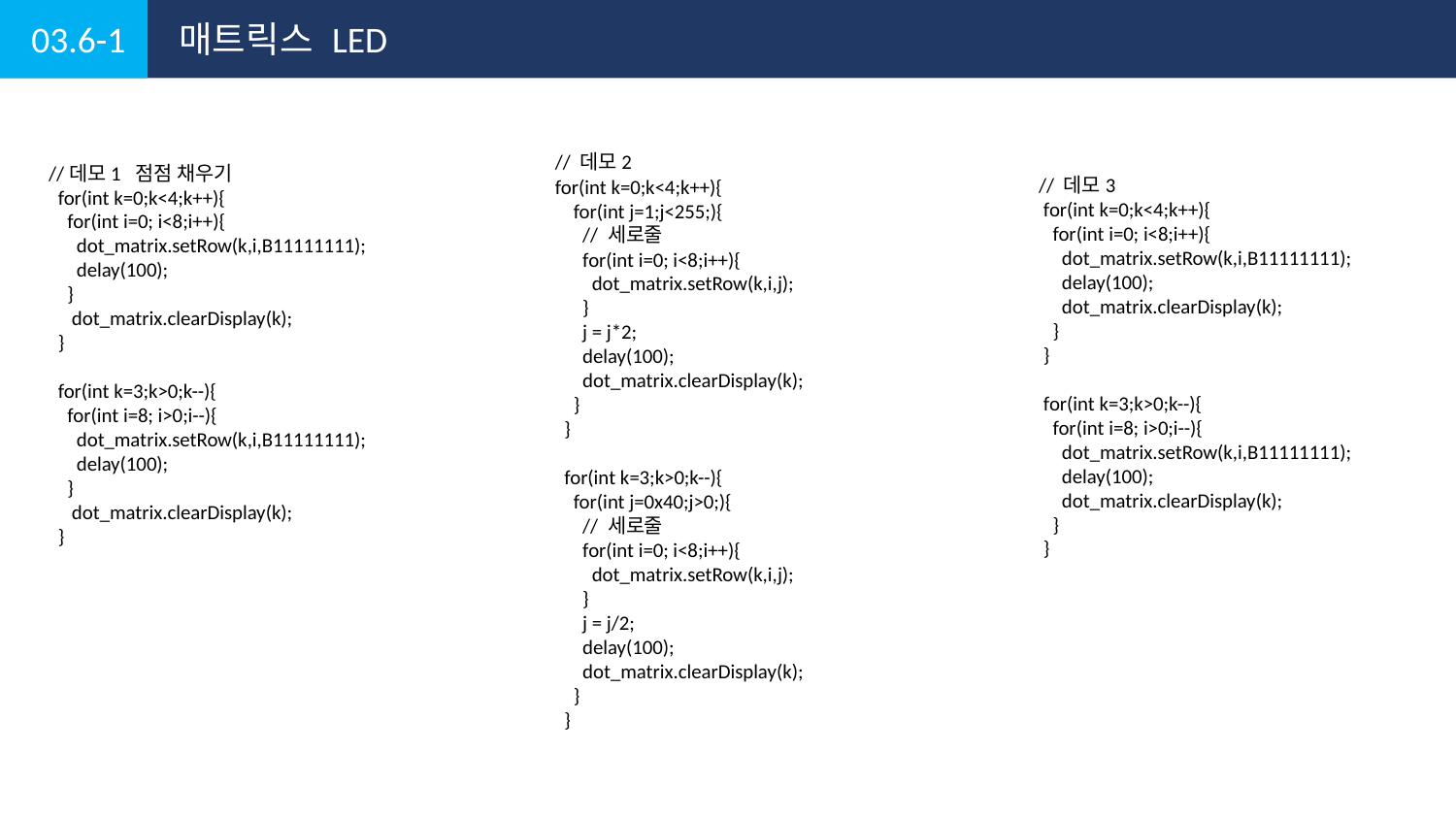

03.6-1
매트릭스 LED
// 데모2
for(int k=0;k<4;k++){
    for(int j=1;j<255;){
      // 세로줄
      for(int i=0; i<8;i++){
        dot_matrix.setRow(k,i,j);
      }
      j = j*2;
      delay(100);
      dot_matrix.clearDisplay(k);
    }
  }

  for(int k=3;k>0;k--){
    for(int j=0x40;j>0;){
      // 세로줄
      for(int i=0; i<8;i++){
        dot_matrix.setRow(k,i,j);
      }
      j = j/2;
      delay(100);
      dot_matrix.clearDisplay(k);
    }
  }
//데모1  점점 채우기
  for(int k=0;k<4;k++){
    for(int i=0; i<8;i++){
      dot_matrix.setRow(k,i,B11111111);
      delay(100);
    }
     dot_matrix.clearDisplay(k);
  }

  for(int k=3;k>0;k--){
    for(int i=8; i>0;i--){
      dot_matrix.setRow(k,i,B11111111);
      delay(100);
    }
     dot_matrix.clearDisplay(k);
  }
 // 데모3
  for(int k=0;k<4;k++){
    for(int i=0; i<8;i++){
      dot_matrix.setRow(k,i,B11111111);
      delay(100);
      dot_matrix.clearDisplay(k);
    }
  }

  for(int k=3;k>0;k--){
    for(int i=8; i>0;i--){
      dot_matrix.setRow(k,i,B11111111);
      delay(100);
      dot_matrix.clearDisplay(k);
    }
  }